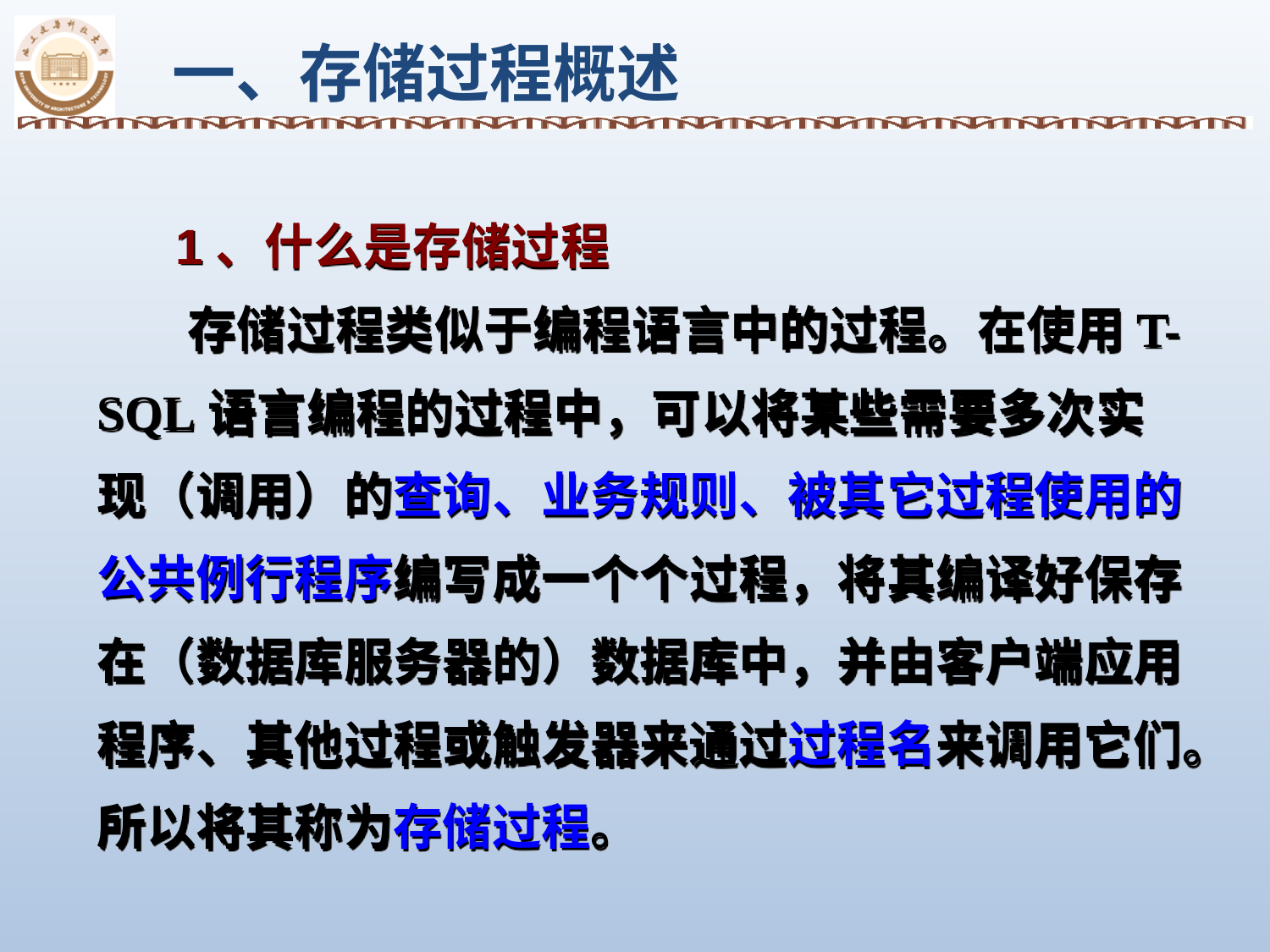

一、存储过程概述

       1、什么是存储过程
       存储过程类似于编程语言中的过程。在使用T-SQL语言编程的过程中，可以将某些需要多次实现（调用）的查询、业务规则、被其它过程使用的公共例行程序编写成一个个过程，将其编译好保存在（数据库服务器的）数据库中，并由客户端应用程序、其他过程或触发器来通过过程名来调用它们。所以将其称为存储过程。